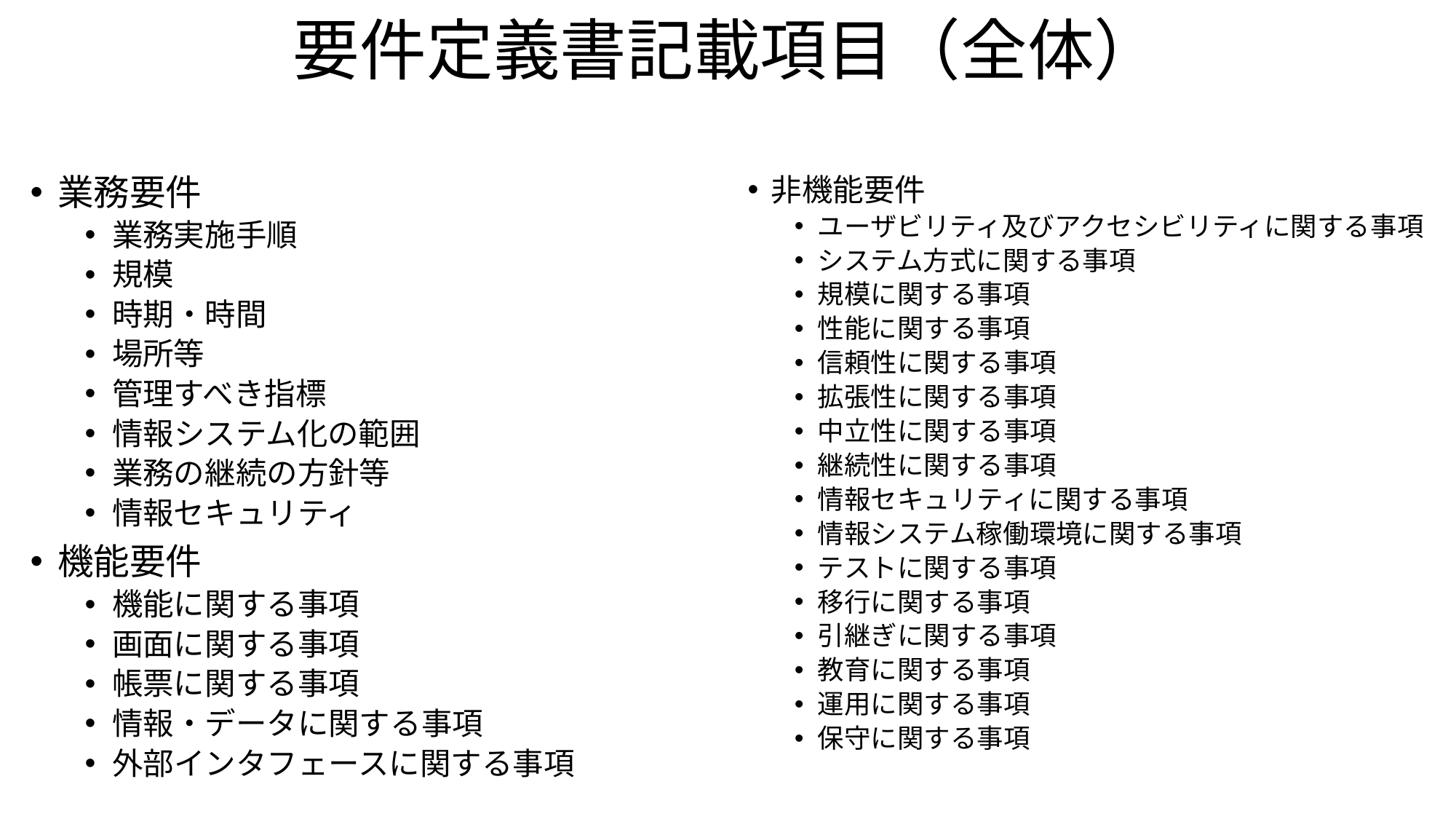

# 要件定義書記載項目（全体）
業務要件
業務実施手順
規模
時期・時間
場所等
管理すべき指標
情報システム化の範囲
業務の継続の方針等
情報セキュリティ
機能要件
機能に関する事項
画面に関する事項
帳票に関する事項
情報・データに関する事項
外部インタフェースに関する事項
非機能要件
ユーザビリティ及びアクセシビリティに関する事項
システム方式に関する事項
規模に関する事項
性能に関する事項
信頼性に関する事項
拡張性に関する事項
中立性に関する事項
継続性に関する事項
情報セキュリティに関する事項
情報システム稼働環境に関する事項
テストに関する事項
移行に関する事項
引継ぎに関する事項
教育に関する事項
運用に関する事項
保守に関する事項